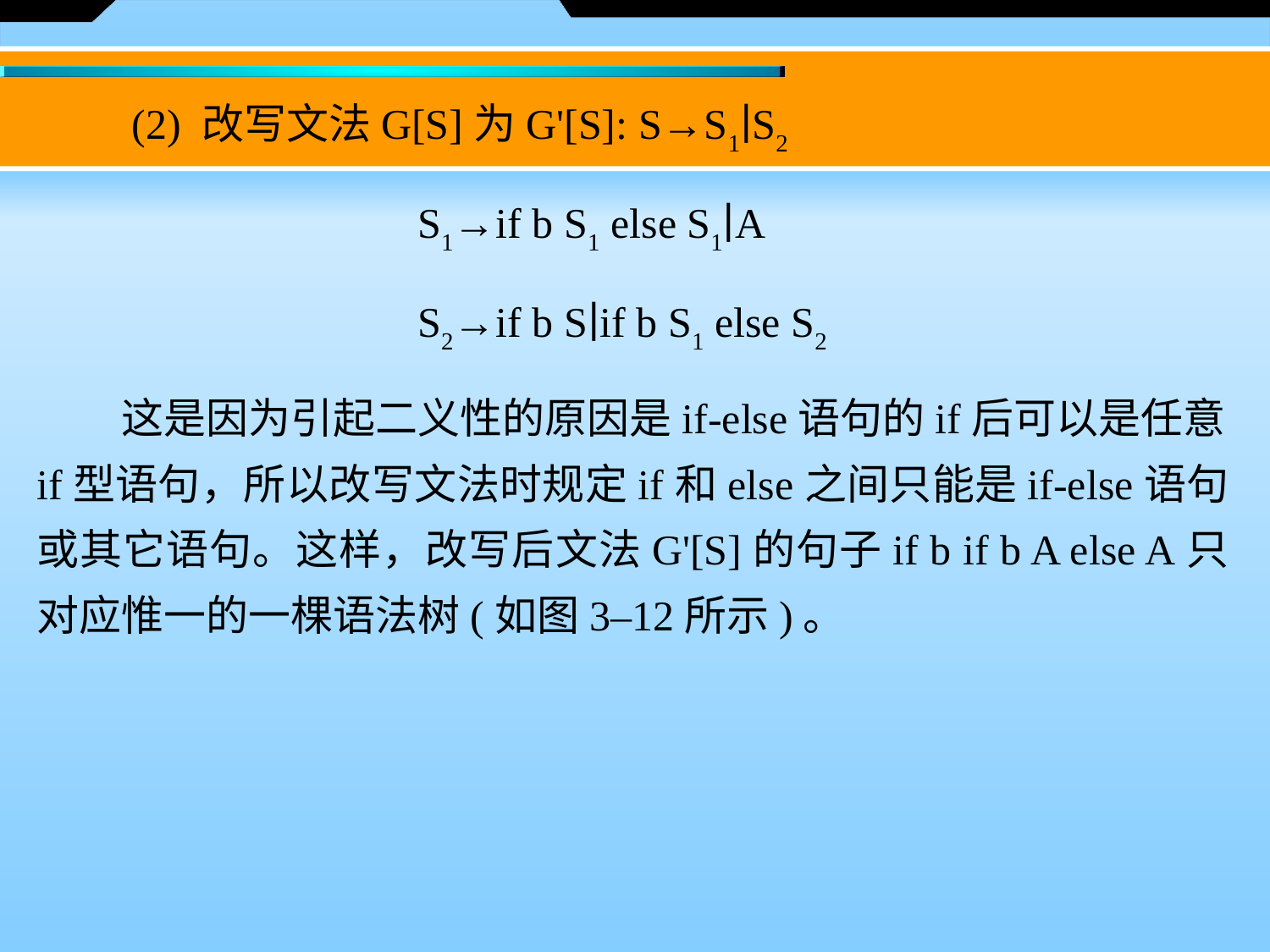

(2) 改写文法G[S]为G'[S]: S→S1∣S2
                       		S1→if b S1 else S1∣A
                        	S2→if b S∣if b S1 else S2
　　这是因为引起二义性的原因是if-else语句的if后可以是任意if型语句，所以改写文法时规定if和else之间只能是if-else语句或其它语句。这样，改写后文法G'[S]的句子if b if b A else A只对应惟一的一棵语法树(如图3–12所示)。